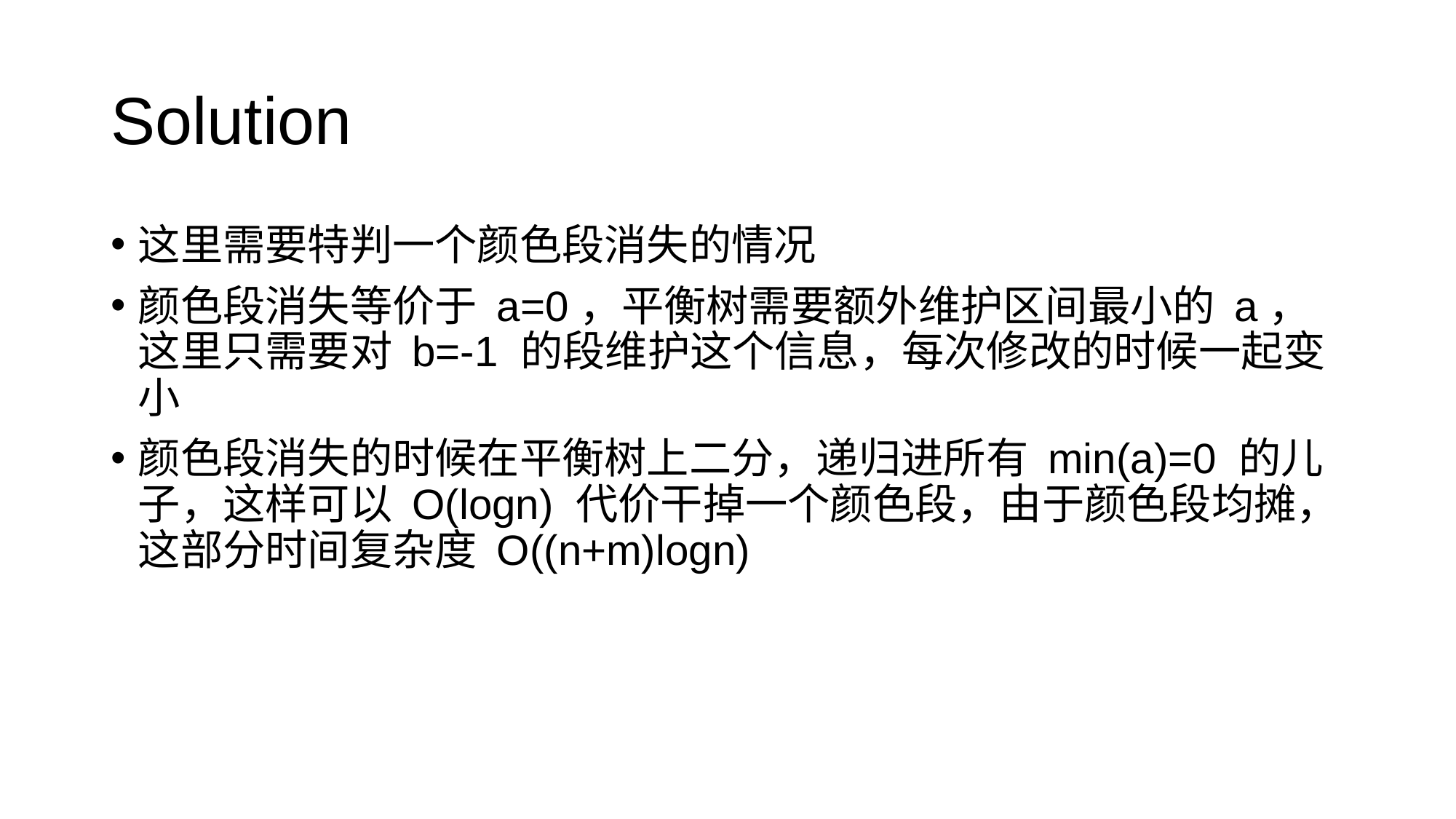

# Solution
这里需要特判一个颜色段消失的情况
颜色段消失等价于 a=0，平衡树需要额外维护区间最小的 a，这里只需要对 b=-1 的段维护这个信息，每次修改的时候一起变小
颜色段消失的时候在平衡树上二分，递归进所有 min(a)=0 的儿子，这样可以 O(logn) 代价干掉一个颜色段，由于颜色段均摊，这部分时间复杂度 O((n+m)logn)